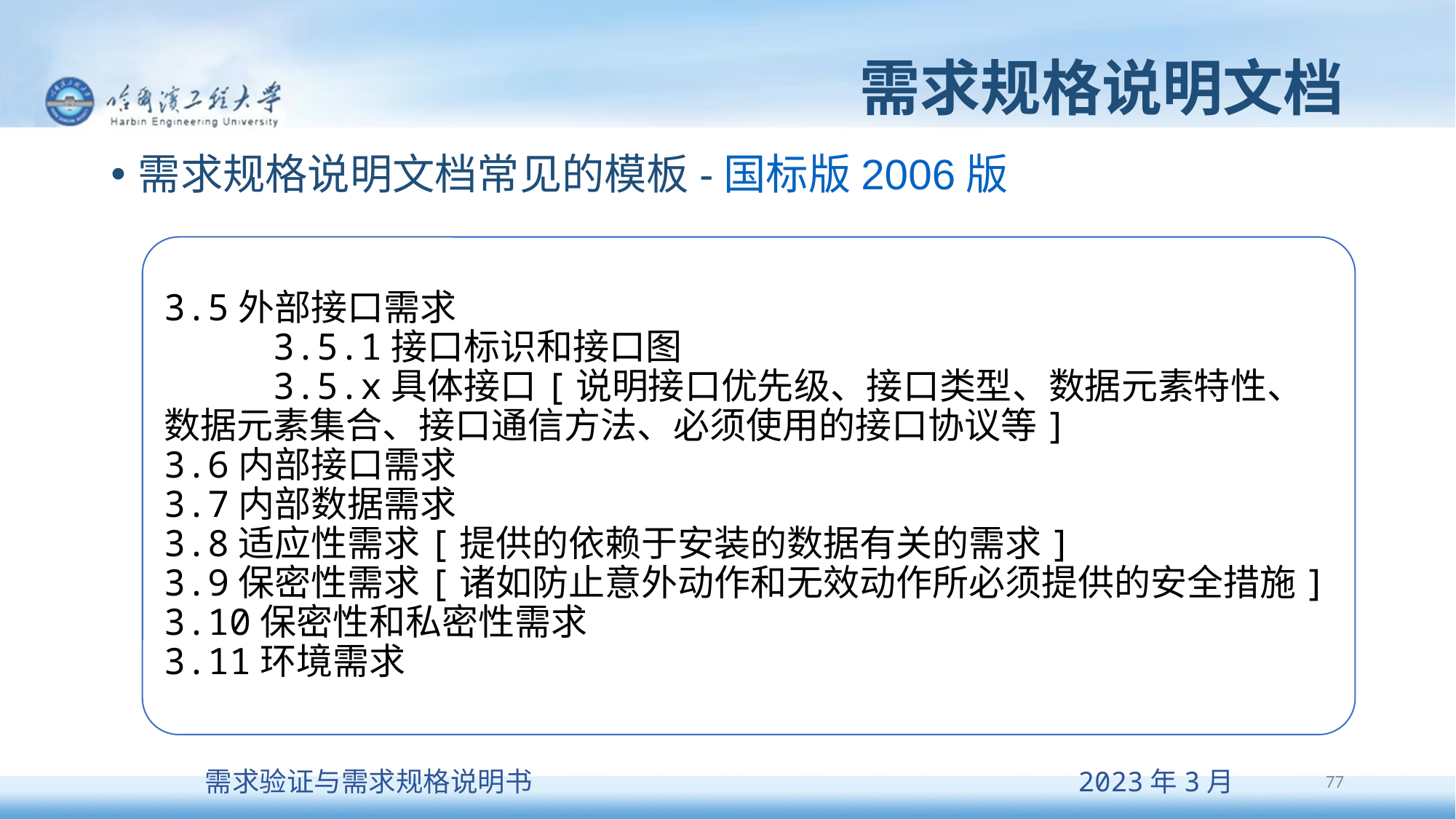

# 需求规格说明文档
需求规格说明文档常见的模板-国标版2006版
3.5外部接口需求
	3.5.1接口标识和接口图
	3.5.x具体接口[说明接口优先级、接口类型、数据元素特性、数据元素集合、接口通信方法、必须使用的接口协议等]
3.6内部接口需求
3.7内部数据需求
3.8适应性需求[提供的依赖于安装的数据有关的需求]
3.9保密性需求[诸如防止意外动作和无效动作所必须提供的安全措施]
3.10保密性和私密性需求
3.11环境需求

77